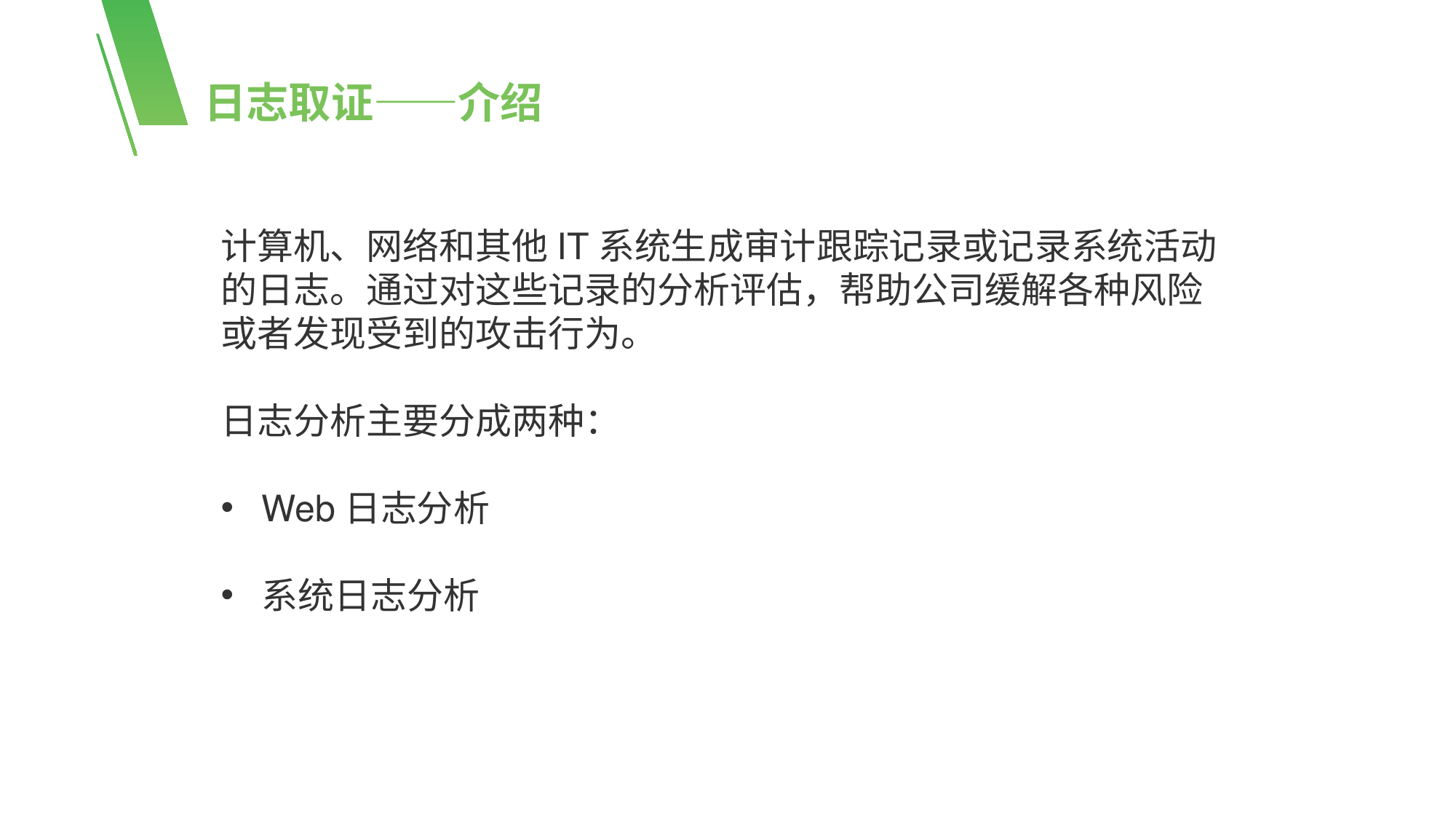

日志取证——介绍
计算机、网络和其他IT系统生成审计跟踪记录或记录系统活动的日志。通过对这些记录的分析评估，帮助公司缓解各种风险或者发现受到的攻击行为。

日志分析主要分成两种：

Web日志分析

系统日志分析